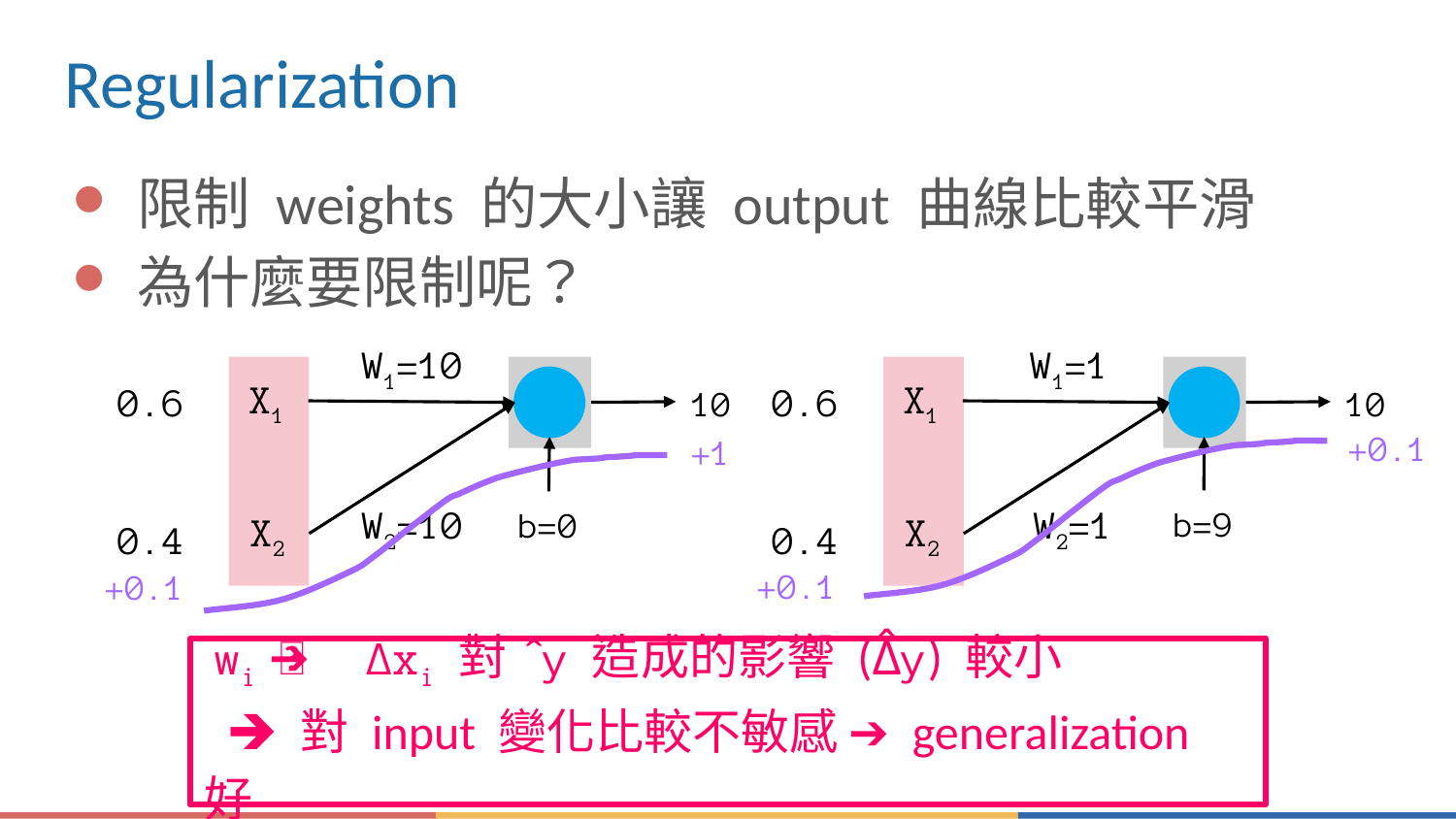

# Regularization
限制 weights 的大小讓 output 曲線比較平滑
為什麼要限制呢？
W1=10

0.6
X1
W2=10
X2
0.4
10
b=0
W1=1

0.6
X1
W2=1
X2
0.4
10
b=9
+0.1
+1

+0.1
+0.1
 wi較小 ➔ Δxi 對 ̂y 造成的影響 (Δ̂y) 較小
  ➔ 對 input 變化比較不敏感 ➔ generalization 好